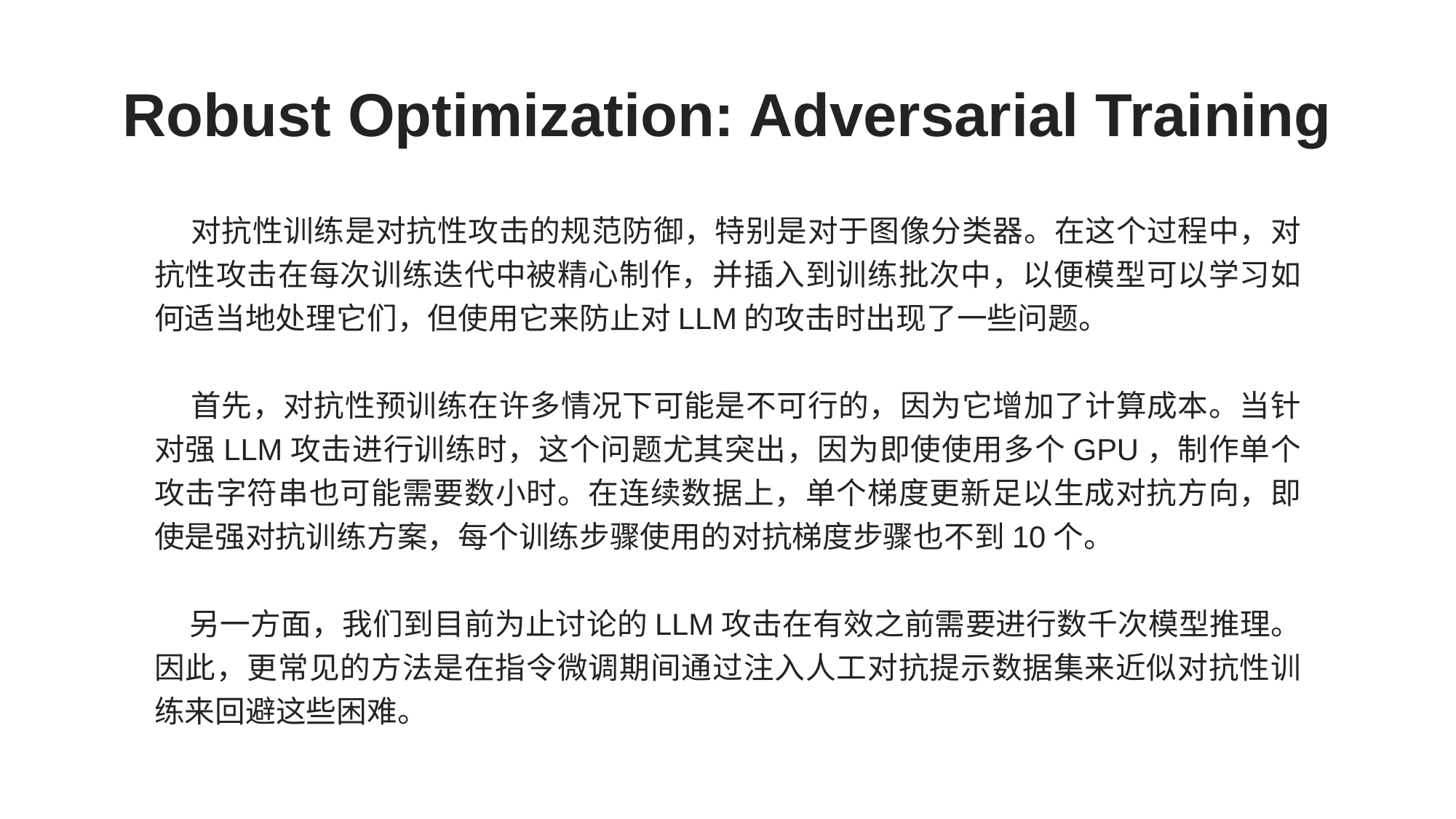

Robust Optimization: Adversarial Training
    对抗性训练是对抗性攻击的规范防御，特别是对于图像分类器。在这个过程中，对抗性攻击在每次训练迭代中被精心制作，并插入到训练批次中，以便模型可以学习如何适当地处理它们，但使用它来防止对LLM的攻击时出现了一些问题。

    首先，对抗性预训练在许多情况下可能是不可行的，因为它增加了计算成本。当针对强LLM攻击进行训练时，这个问题尤其突出，因为即使使用多个GPU，制作单个攻击字符串也可能需要数小时。在连续数据上，单个梯度更新足以生成对抗方向，即使是强对抗训练方案，每个训练步骤使用的对抗梯度步骤也不到10个。

    另一方面，我们到目前为止讨论的LLM攻击在有效之前需要进行数千次模型推理。因此，更常见的方法是在指令微调期间通过注入人工对抗提示数据集来近似对抗性训练来回避这些困难。